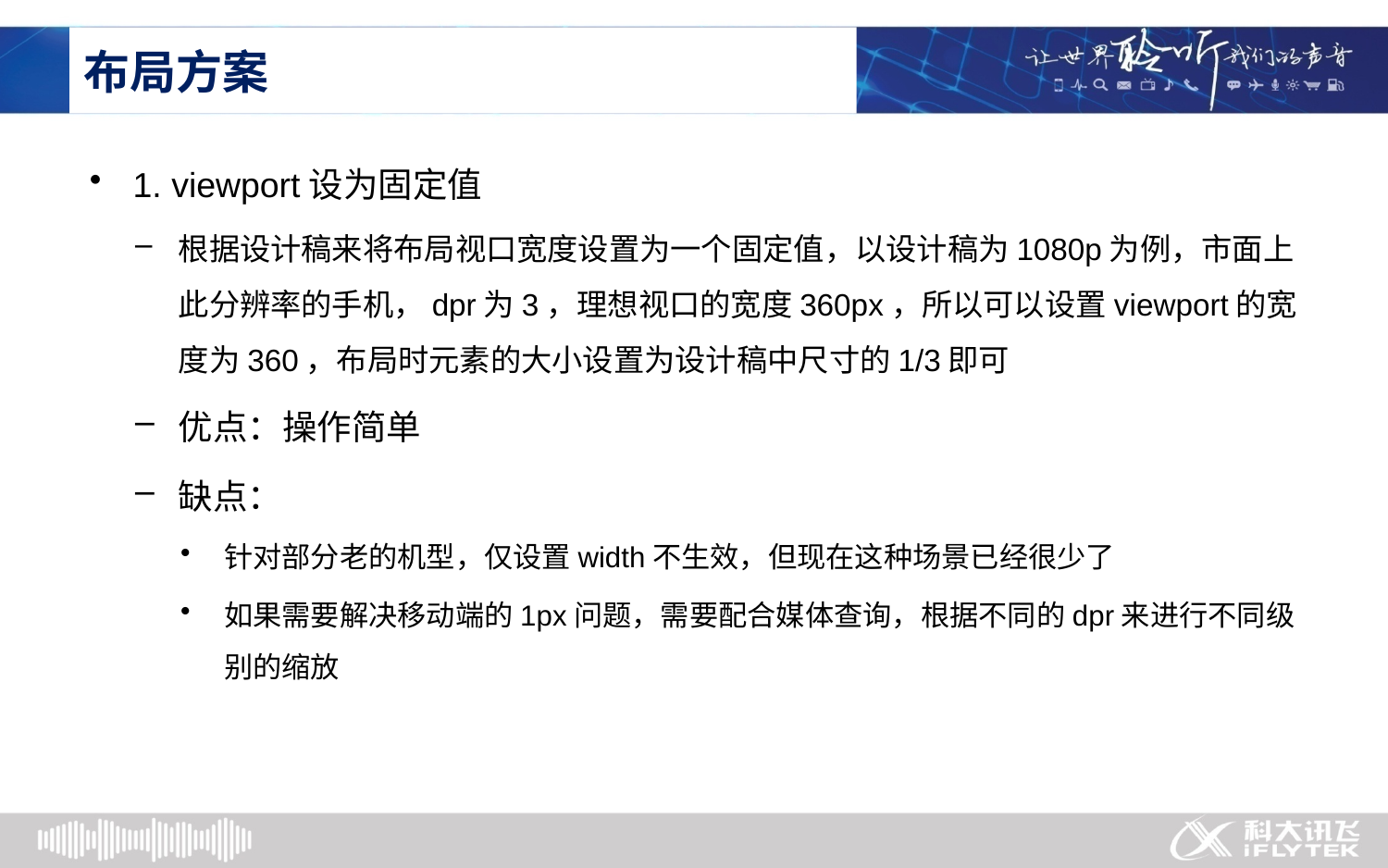

# 布局方案
1. viewport设为固定值
根据设计稿来将布局视口宽度设置为一个固定值，以设计稿为1080p为例，市面上此分辨率的手机，dpr为3，理想视口的宽度360px，所以可以设置viewport的宽度为360，布局时元素的大小设置为设计稿中尺寸的1/3即可
优点：操作简单
缺点：
针对部分老的机型，仅设置width不生效，但现在这种场景已经很少了
如果需要解决移动端的1px问题，需要配合媒体查询，根据不同的dpr来进行不同级别的缩放